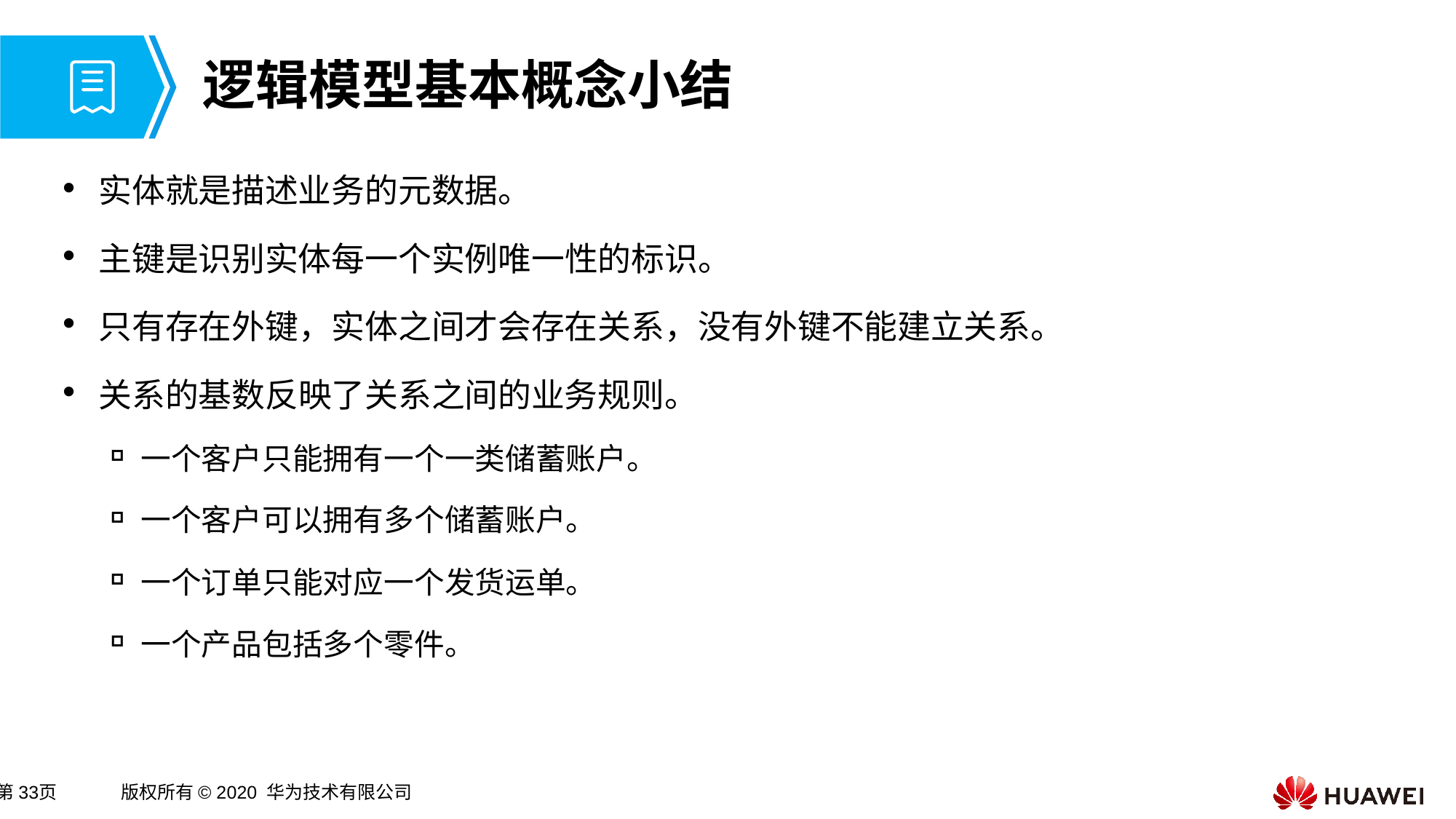

# 逻辑模型基本概念小结
实体就是描述业务的元数据。
主键是识别实体每一个实例唯一性的标识。
只有存在外键，实体之间才会存在关系，没有外键不能建立关系。
关系的基数反映了关系之间的业务规则。
一个客户只能拥有一个一类储蓄账户。
一个客户可以拥有多个储蓄账户。
一个订单只能对应一个发货运单。
一个产品包括多个零件。